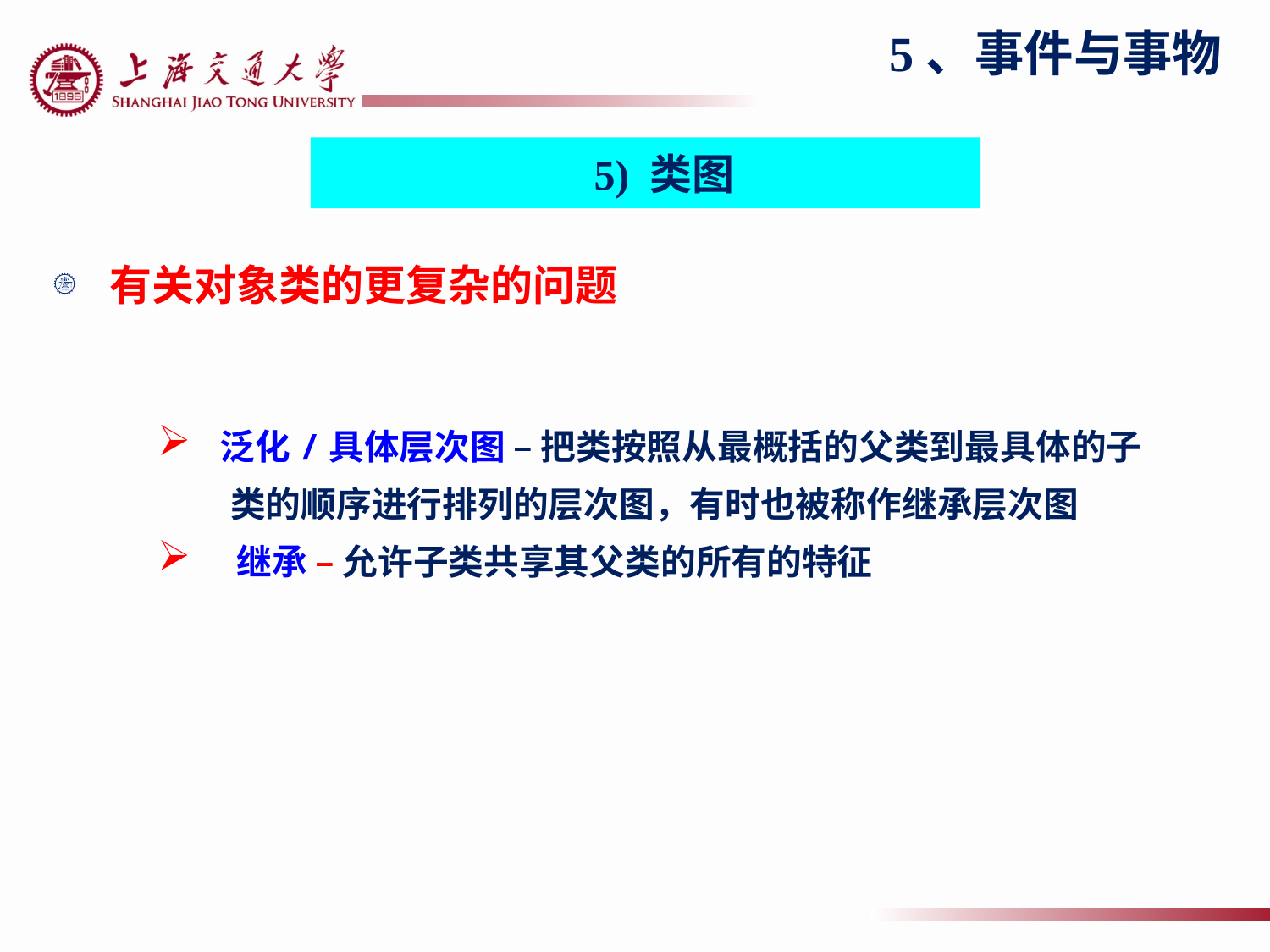

5、事件与事物
5) 类图
有关对象类的更复杂的问题
泛化/具体层次图 – 把类按照从最概括的父类到最具体的子
        类的顺序进行排列的层次图，有时也被称作继承层次图
 继承 – 允许子类共享其父类的所有的特征